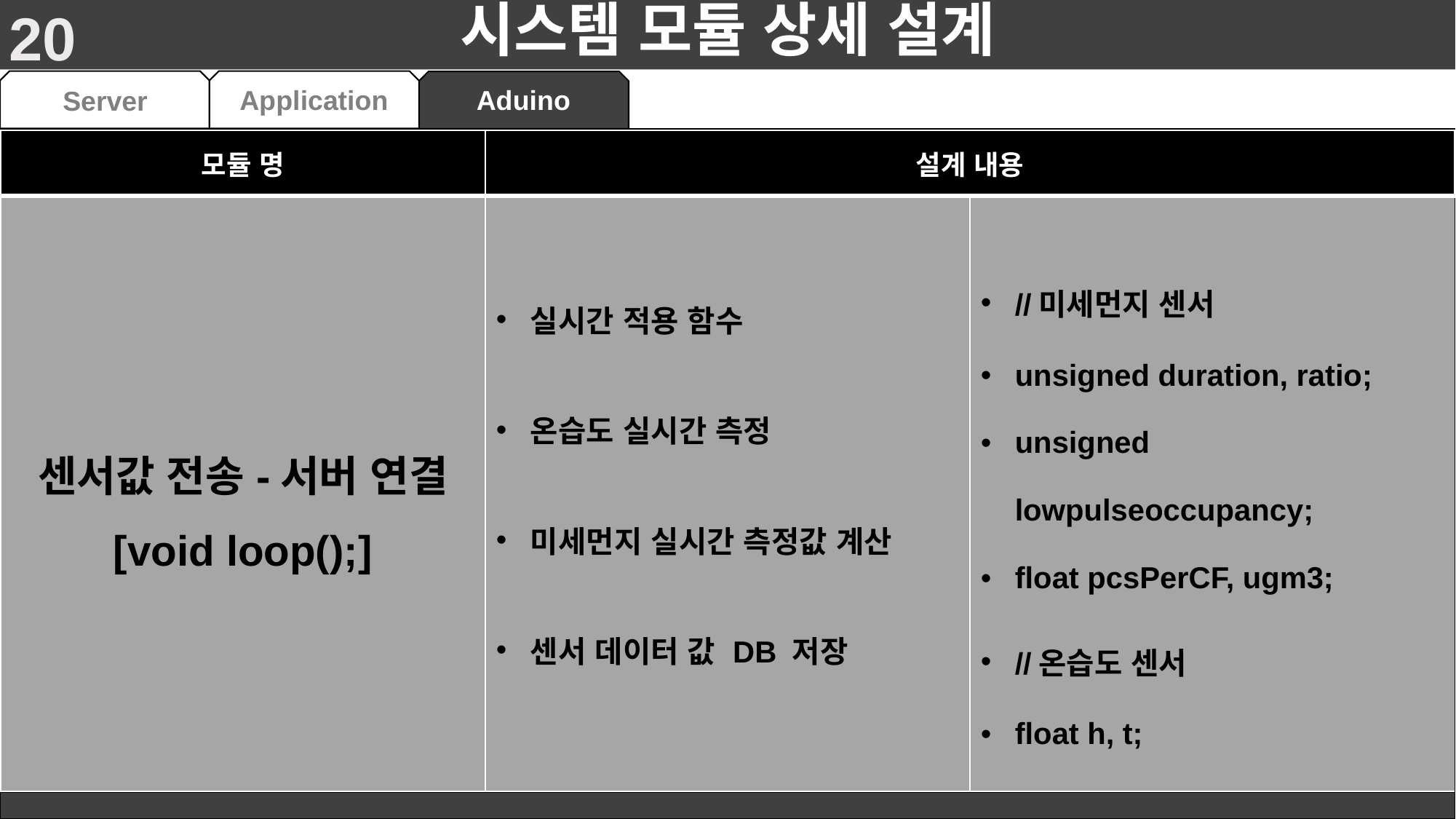

20
# 시스템 모듈 상세 설계

Application
Aduino
Server

| 모듈 명 | 설계 내용 |  |
| --- | --- | --- |
| 센서값 전송-서버 연결 [void loop();] | 실시간 적용 함수 온습도 실시간 측정 미세먼지 실시간 측정값 계산 센서 데이터 값 DB 저장 | //미세먼지 센서 unsigned duration, ratio; unsigned lowpulseoccupancy; float pcsPerCF, ugm3; //온습도 센서 float h, t; |